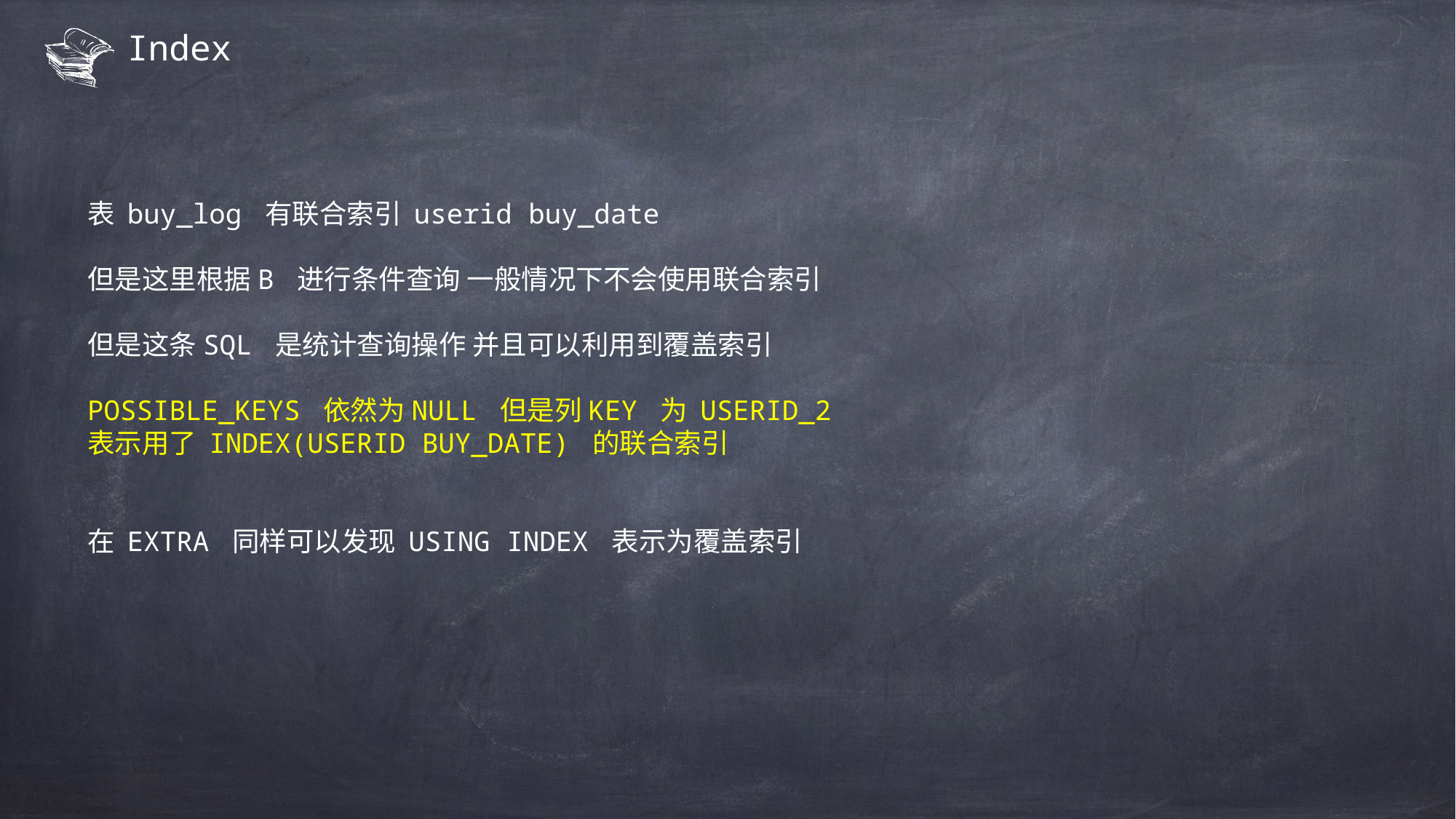

# Index

表 buy_log 有联合索引 userid buy_date

但是这里根据B 进行条件查询 一般情况下不会使用联合索引

但是这条SQL 是统计查询操作 并且可以利用到覆盖索引

POSSIBLE_KEYS 依然为NULL 但是列KEY 为 USERID_2
表示用了 INDEX(USERID BUY_DATE) 的联合索引

在 EXTRA 同样可以发现 USING INDEX 表示为覆盖索引